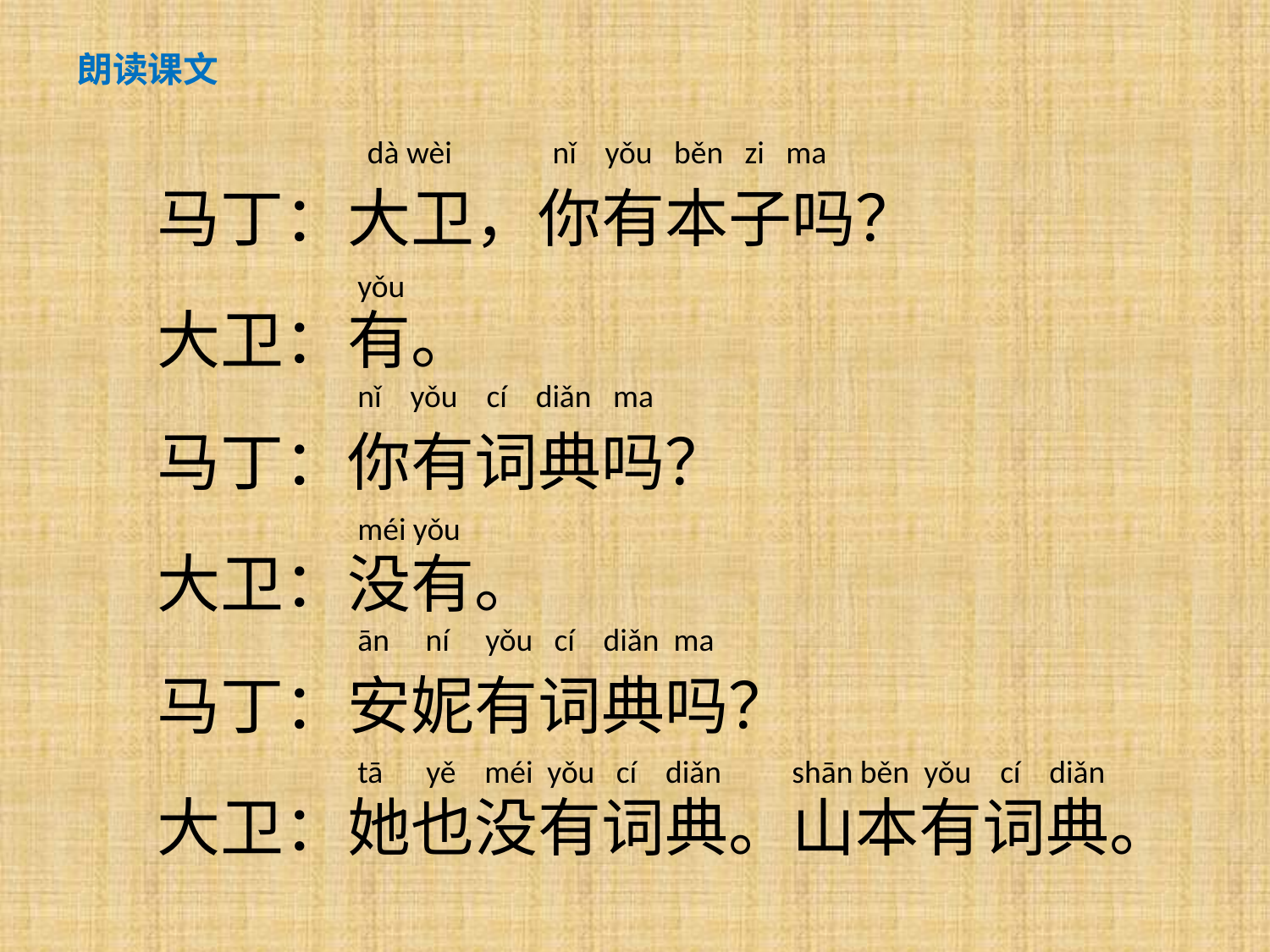

朗读课文
马丁：大卫，你有本子吗？
大卫：有。
马丁：你有词典吗？
大卫：没有。
马丁：安妮有词典吗？
大卫：她也没有词典。山本有词典。
dà wèi              nǐ    yǒu   běn   zi   ma
yǒu
nǐ    yǒu    cí    diǎn   ma
méi yǒu
ān     ní     yǒu   cí    diǎn  ma
tā      yě    méi  yǒu   cí    diǎn
shān běn  yǒu    cí    diǎn